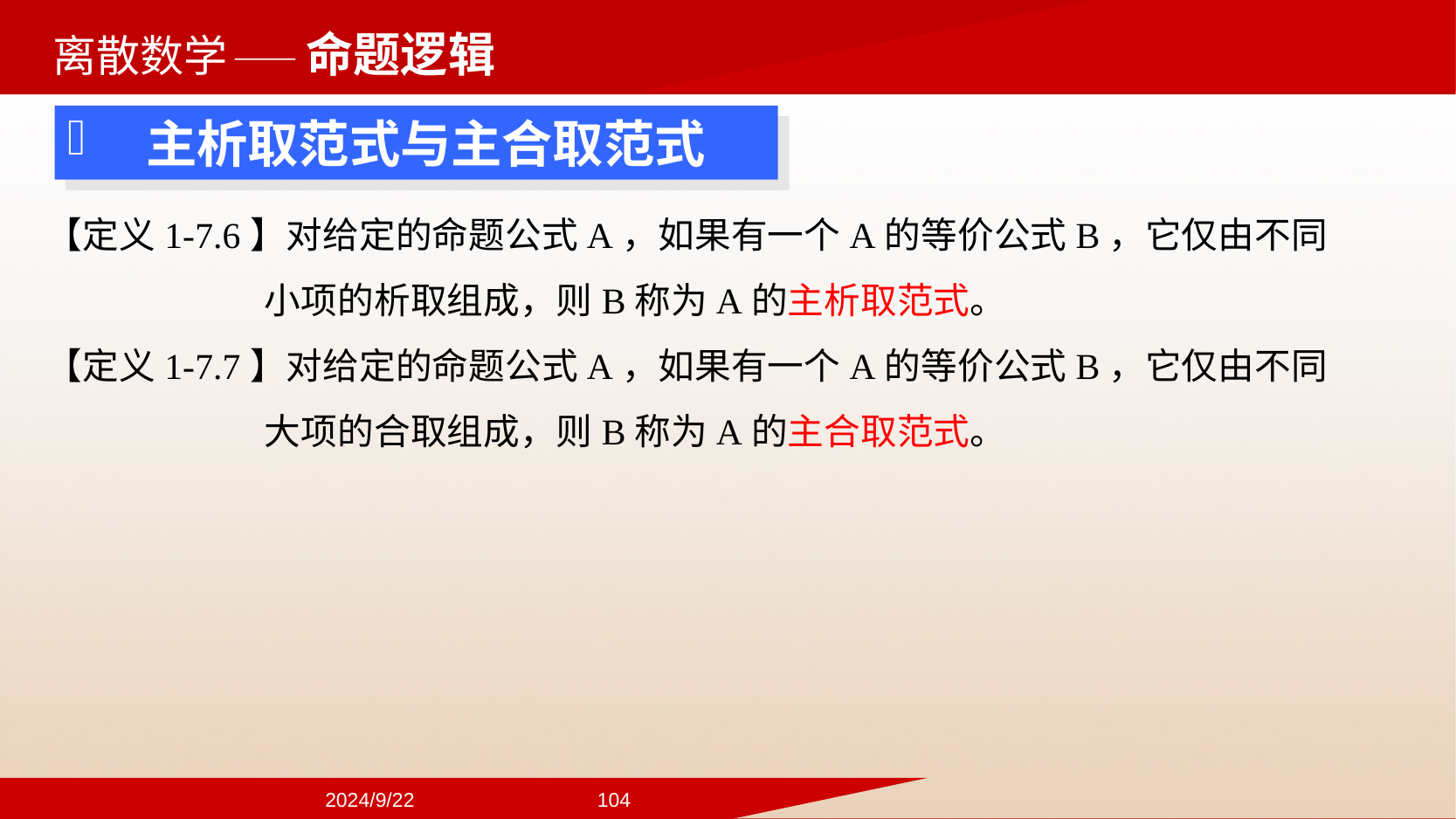

——命题逻辑
 主析取范式与主合取范式
【定义1-7.6】对给定的命题公式A，如果有一个A的等价公式B，它仅由不同小项的析取组成，则B称为A的主析取范式。
【定义1-7.7】对给定的命题公式A，如果有一个A的等价公式B，它仅由不同大项的合取组成，则B称为A的主合取范式。
2024/9/22
104